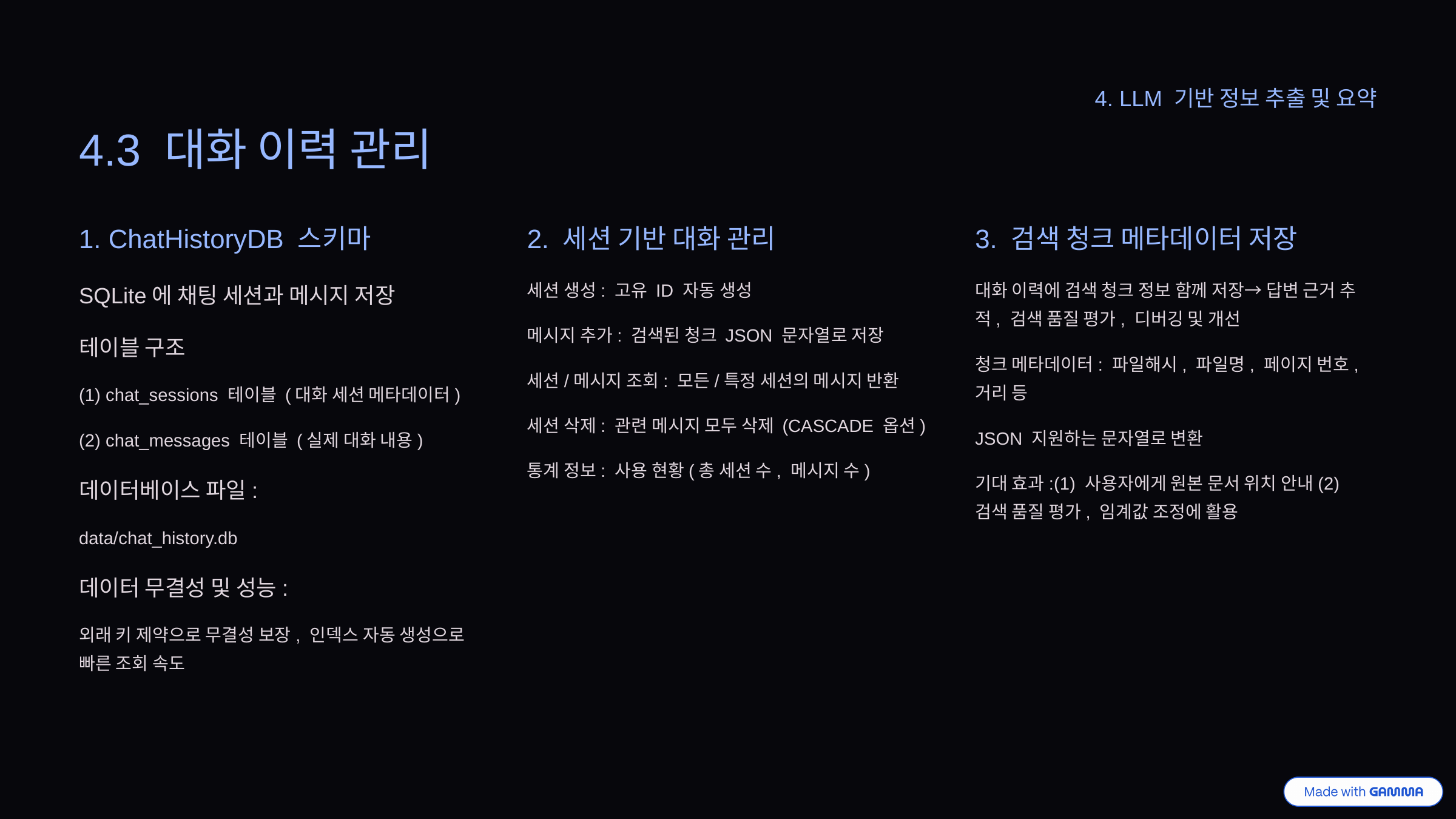

4. LLM 기반 정보 추출 및 요약
4.3 대화 이력 관리
1. ChatHistoryDB 스키마
2. 세션 기반 대화 관리
3. 검색 청크 메타데이터 저장
SQLite에 채팅 세션과 메시지 저장
세션 생성: 고유 ID 자동 생성
대화 이력에 검색 청크 정보 함께 저장→ 답변 근거 추적, 검색 품질 평가, 디버깅 및 개선
메시지 추가: 검색된 청크 JSON 문자열로 저장
테이블 구조
청크 메타데이터: 파일해시, 파일명, 페이지 번호, 거리 등
세션/메시지 조회: 모든/특정 세션의 메시지 반환
(1) chat_sessions 테이블 (대화 세션 메타데이터)
세션 삭제: 관련 메시지 모두 삭제 (CASCADE 옵션)
JSON 지원하는 문자열로 변환
(2) chat_messages 테이블 (실제 대화 내용)
통계 정보: 사용 현황(총 세션 수, 메시지 수)
기대 효과:(1) 사용자에게 원본 문서 위치 안내(2) 검색 품질 평가, 임계값 조정에 활용
데이터베이스 파일:
data/chat_history.db
데이터 무결성 및 성능:
외래 키 제약으로 무결성 보장, 인덱스 자동 생성으로 빠른 조회 속도